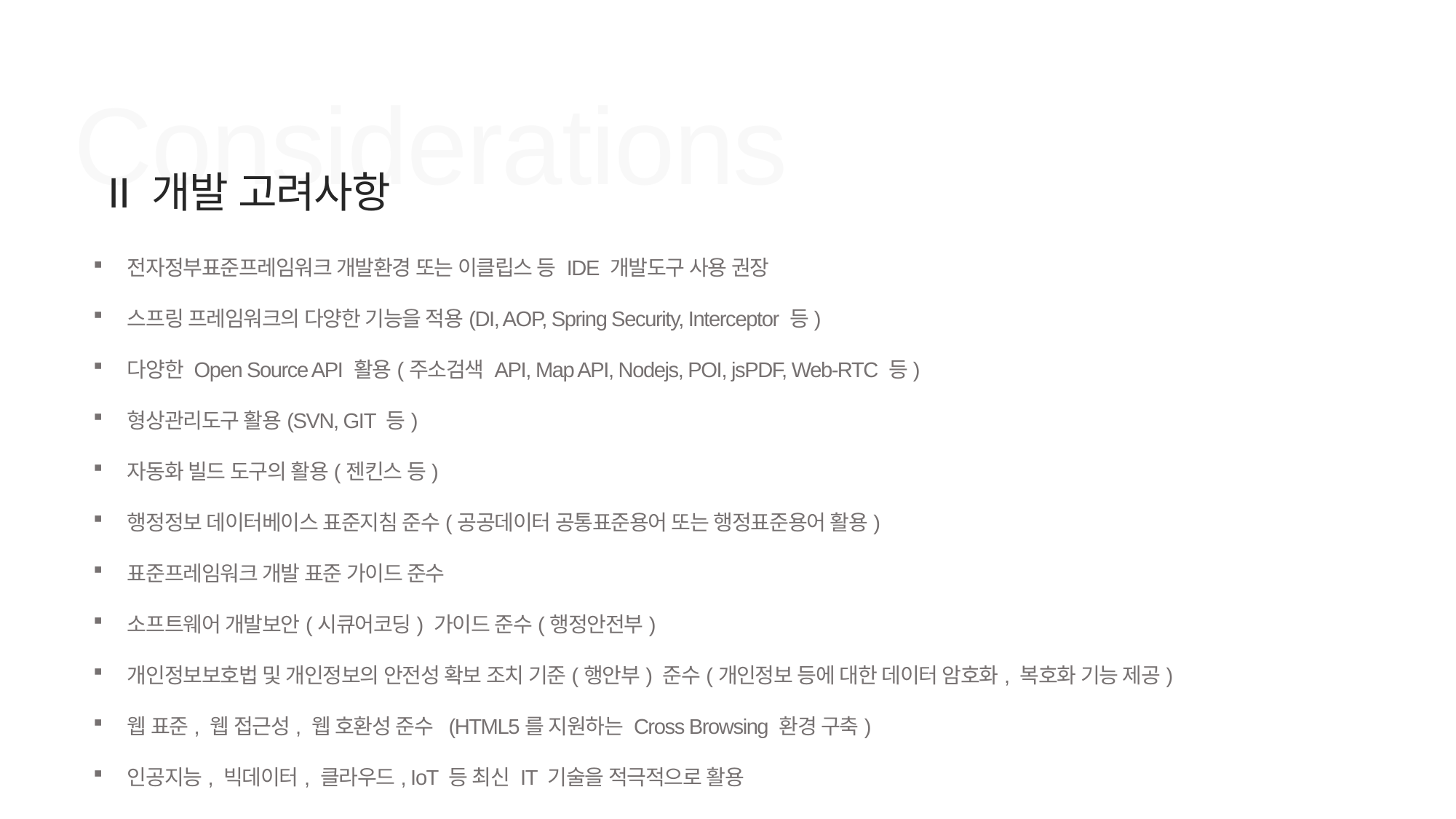

Considerations

II 개발 고려사항
전자정부표준프레임워크 개발환경 또는 이클립스 등 IDE 개발도구 사용 권장
스프링 프레임워크의 다양한 기능을 적용(DI, AOP, Spring Security, Interceptor 등)
다양한 Open Source API 활용(주소검색 API, Map API, Nodejs, POI, jsPDF, Web-RTC 등)
형상관리도구 활용(SVN, GIT 등)
자동화 빌드 도구의 활용(젠킨스 등)
행정정보 데이터베이스 표준지침 준수(공공데이터 공통표준용어 또는 행정표준용어 활용)
표준프레임워크 개발 표준 가이드 준수
소프트웨어 개발보안(시큐어코딩) 가이드 준수(행정안전부)
개인정보보호법 및 개인정보의 안전성 확보 조치 기준(행안부) 준수(개인정보 등에 대한 데이터 암호화, 복호화 기능 제공)
웹 표준, 웹 접근성, 웹 호환성 준수  (HTML5를 지원하는 Cross Browsing 환경 구축)
인공지능, 빅데이터, 클라우드, IoT 등 최신 IT 기술을 적극적으로 활용